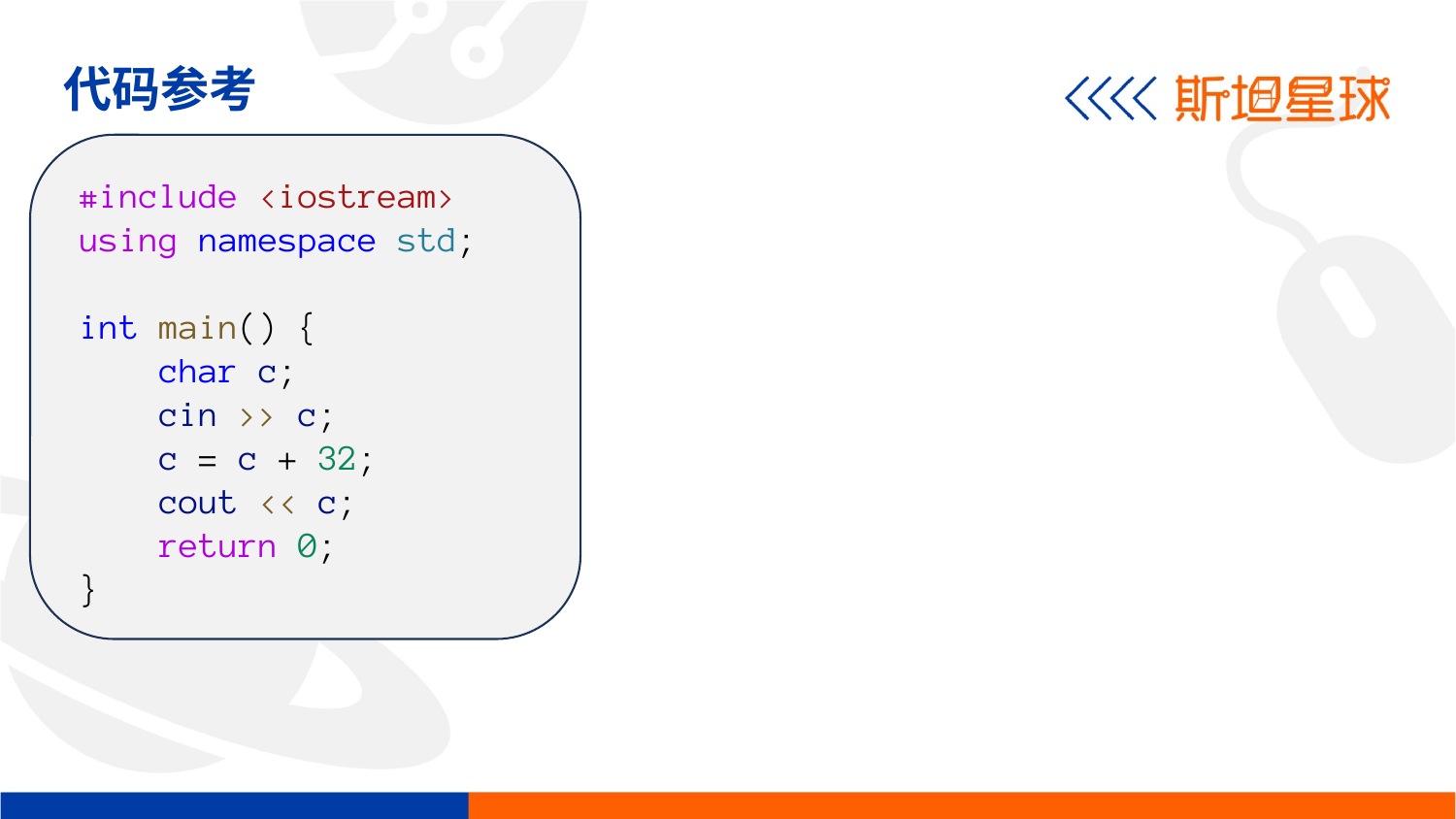

代码参考

#include <iostream>
using namespace std;

int main() {
    char c;
    cin >> c;
    c = c + 32;
    cout << c;
    return 0;
}